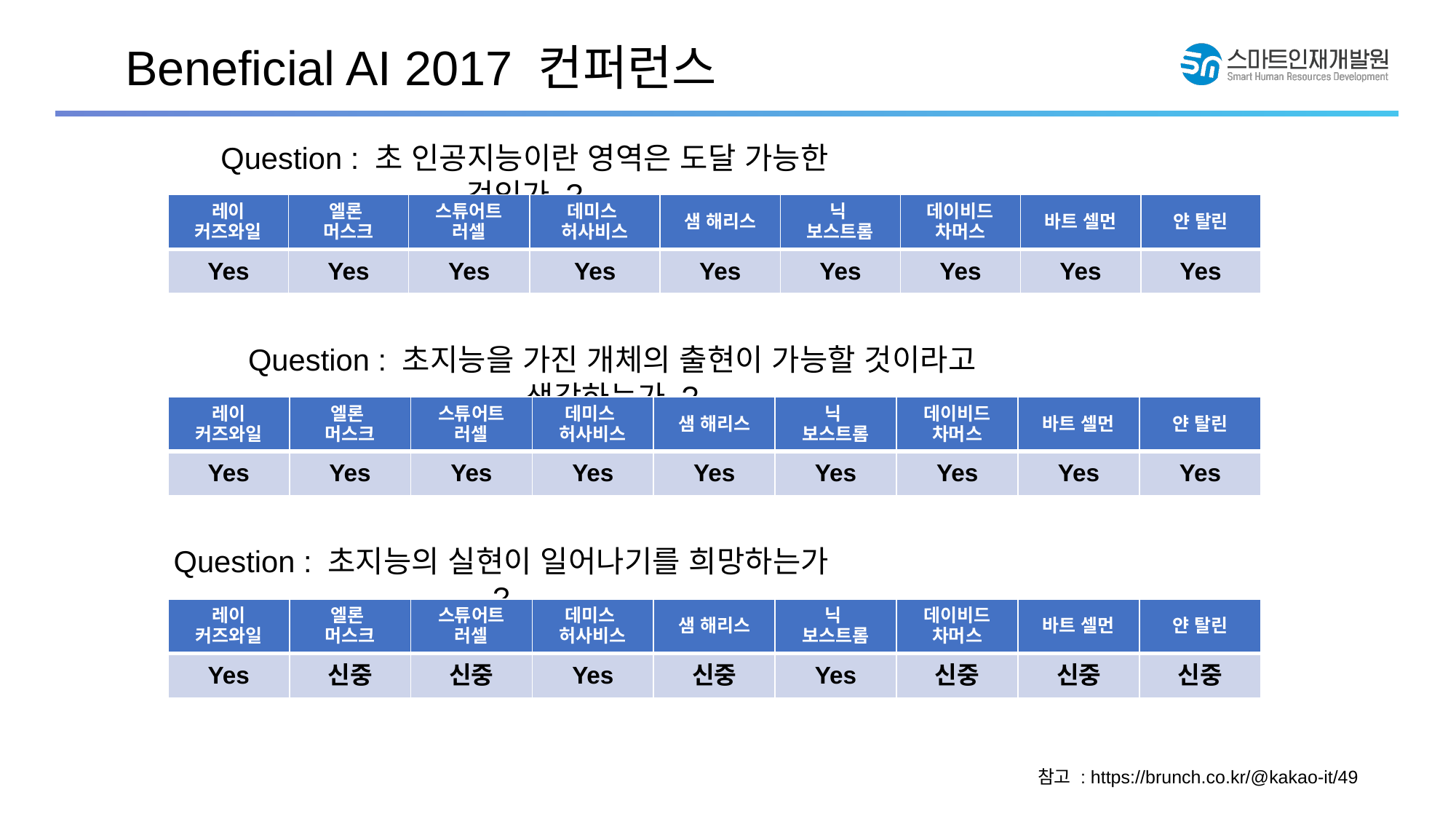

Beneficial AI 2017 컨퍼런스
Question : 초 인공지능이란 영역은 도달 가능한 것인가 ?
| 레이 커즈와일 | 엘론 머스크 | 스튜어트 러셀 | 데미스 허사비스 | 샘 해리스 | 닉 보스트롬 | 데이비드 차머스 | 바트 셀먼 | 얀 탈린 |
| --- | --- | --- | --- | --- | --- | --- | --- | --- |
| Yes | Yes | Yes | Yes | Yes | Yes | Yes | Yes | Yes |
Question : 초지능을 가진 개체의 출현이 가능할 것이라고 생각하는가 ?
| 레이 커즈와일 | 엘론 머스크 | 스튜어트 러셀 | 데미스 허사비스 | 샘 해리스 | 닉 보스트롬 | 데이비드 차머스 | 바트 셀먼 | 얀 탈린 |
| --- | --- | --- | --- | --- | --- | --- | --- | --- |
| Yes | Yes | Yes | Yes | Yes | Yes | Yes | Yes | Yes |
Question : 초지능의 실현이 일어나기를 희망하는가 ?
| 레이 커즈와일 | 엘론 머스크 | 스튜어트 러셀 | 데미스 허사비스 | 샘 해리스 | 닉 보스트롬 | 데이비드 차머스 | 바트 셀먼 | 얀 탈린 |
| --- | --- | --- | --- | --- | --- | --- | --- | --- |
| Yes | 신중 | 신중 | Yes | 신중 | Yes | 신중 | 신중 | 신중 |
참고 : https://brunch.co.kr/@kakao-it/49